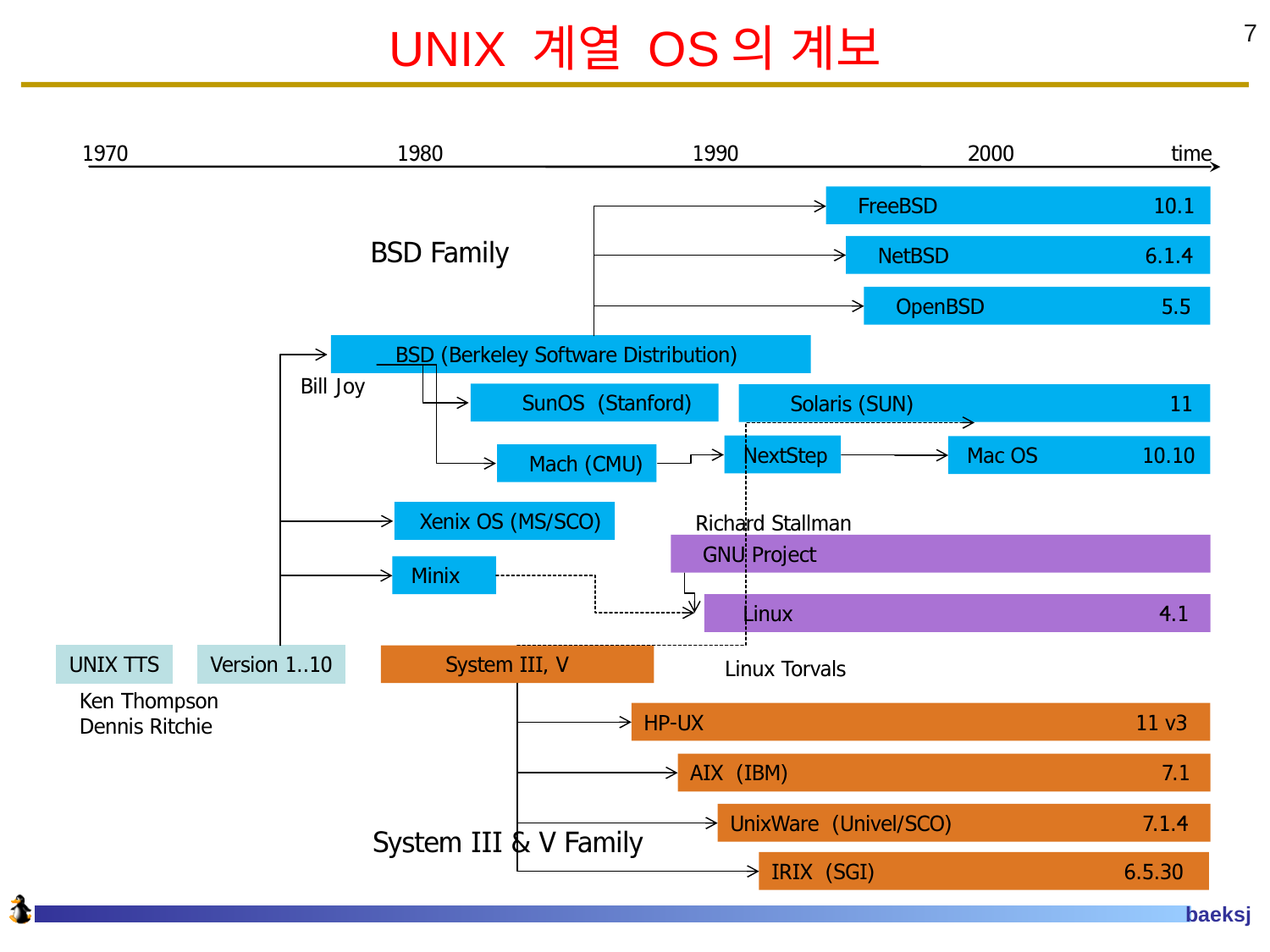

# UNIX 계열 OS의 계보
7
1970                                         1980                                      1990                                   2000                        time
   FreeBSD                                 10.1
BSD Family
   NetBSD                              6.1.4
   OpenBSD                           5.5
        BSD (Berkeley Software Distribution)
Bill Joy
      SunOS  (Stanford)
      Solaris (SUN)                                       11
 NextStep
 Mac OS                10.10
   Mach (CMU)
  Xenix OS (MS/SCO)
Richard Stallman
   GNU Project
 Minix
    Linux                                                        4.1
UNIX TTS
Version 1..10
        System III, V
Linux Torvals
Ken Thompson
Dennis Ritchie
HP-UX                                                                  11 v3
AIX  (IBM)                                                         7.1
UnixWare  (Univel/SCO)                             7.1.4
System III & V Family
IRIX  (SGI)                                      6.5.30